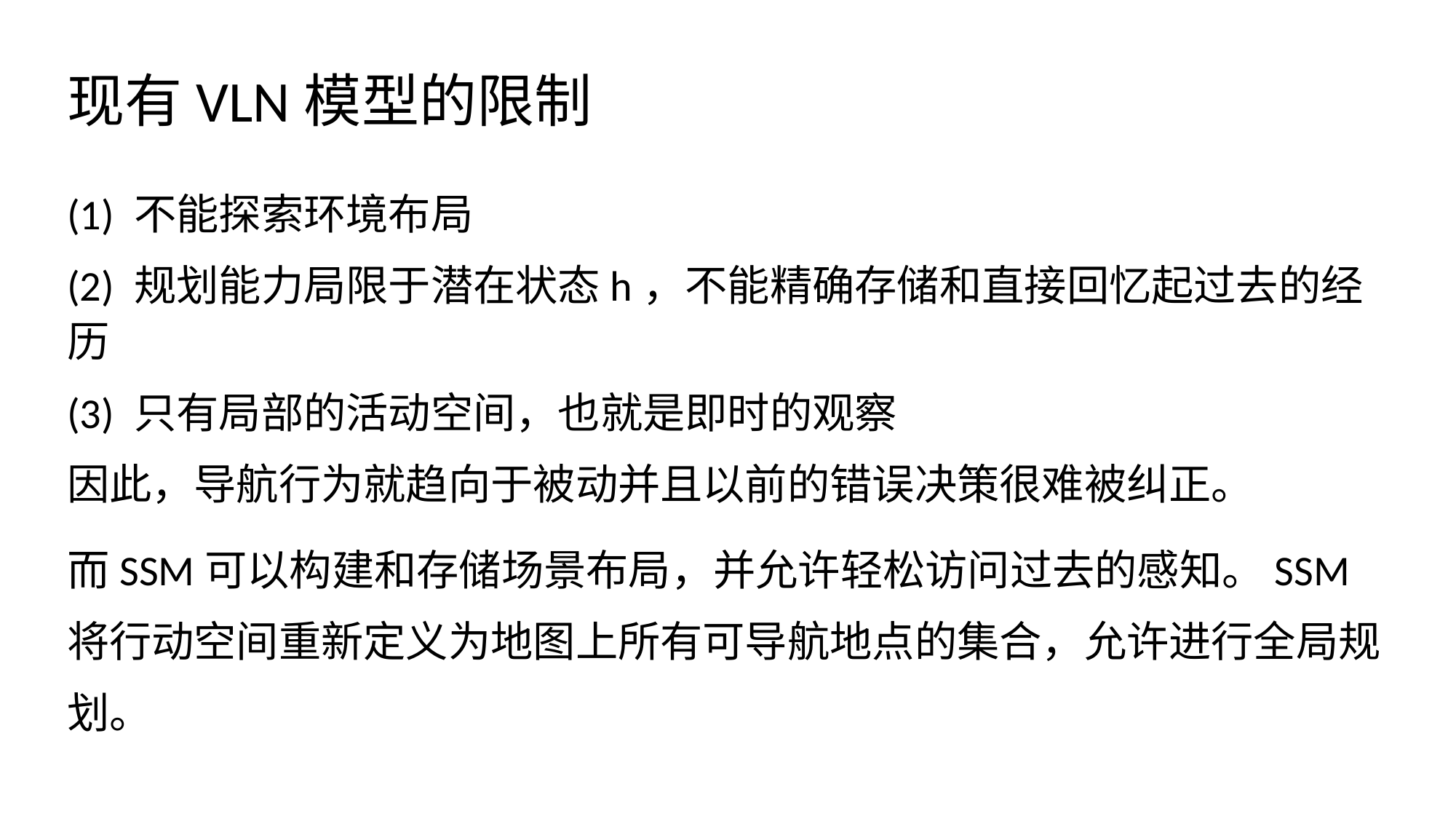

# 现有VLN模型的限制
(1) 不能探索环境布局
(2) 规划能力局限于潜在状态h，不能精确存储和直接回忆起过去的经历
(3) 只有局部的活动空间，也就是即时的观察
因此，导航行为就趋向于被动并且以前的错误决策很难被纠正。
而SSM可以构建和存储场景布局，并允许轻松访问过去的感知。SSM将行动空间重新定义为地图上所有可导航地点的集合，允许进行全局规划。